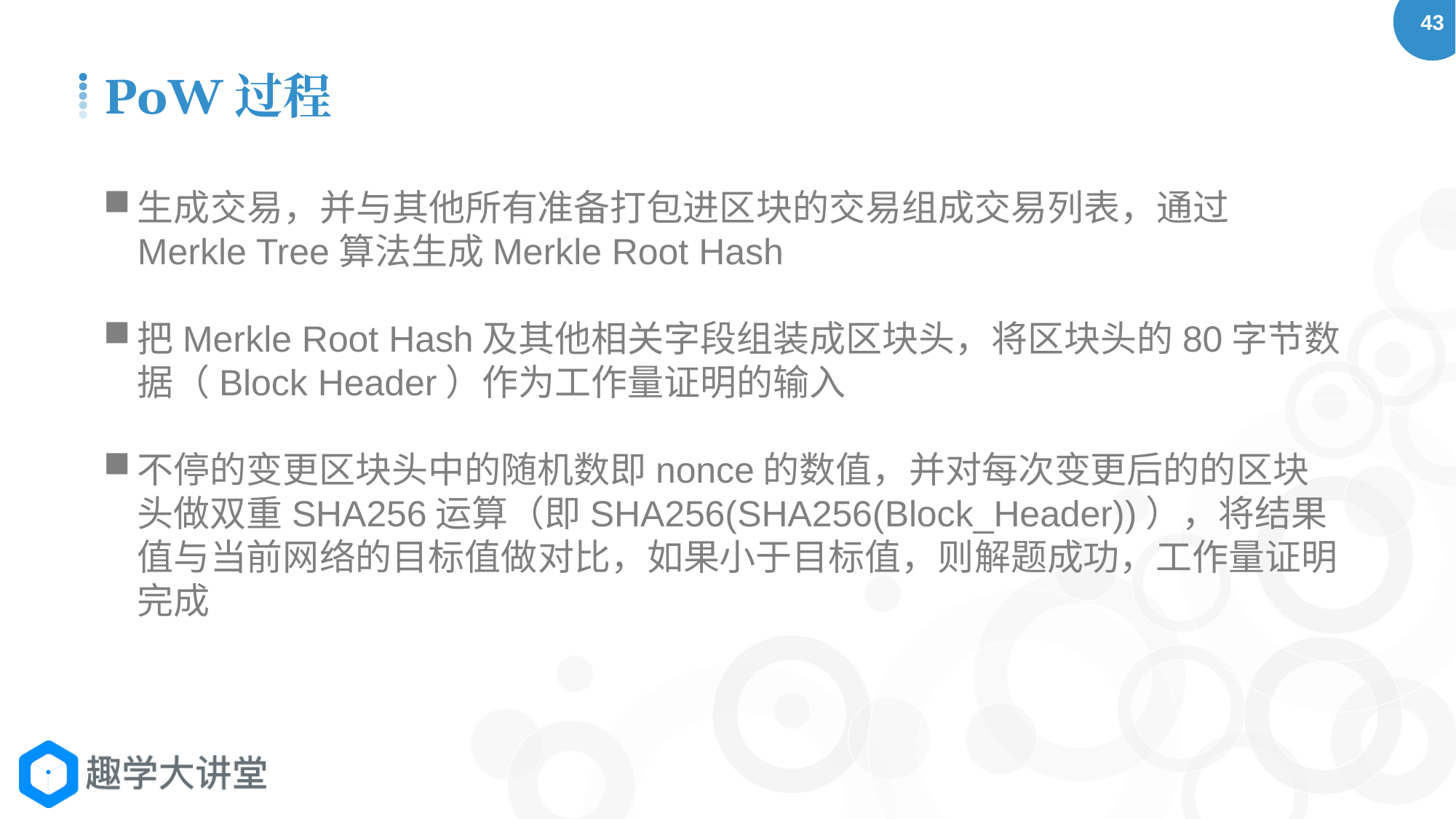

PoW过程
生成交易，并与其他所有准备打包进区块的交易组成交易列表，通过Merkle Tree算法生成Merkle Root Hash

把Merkle Root Hash及其他相关字段组装成区块头，将区块头的80字节数据（Block Header）作为工作量证明的输入

不停的变更区块头中的随机数即nonce的数值，并对每次变更后的的区块头做双重SHA256运算（即SHA256(SHA256(Block_Header))），将结果值与当前网络的目标值做对比，如果小于目标值，则解题成功，工作量证明完成